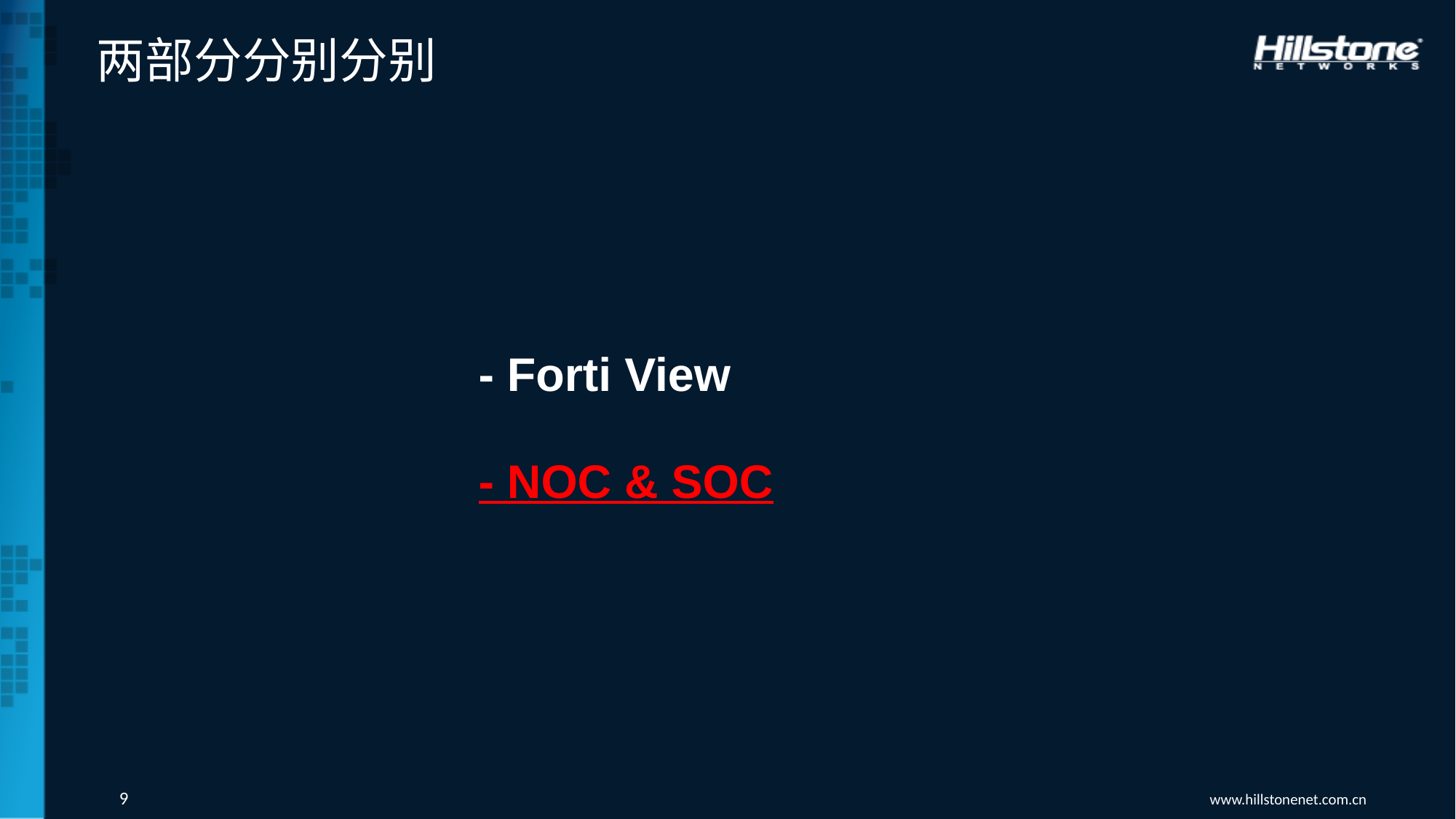

两部分分别分别
# - Forti View - NOC & SOC